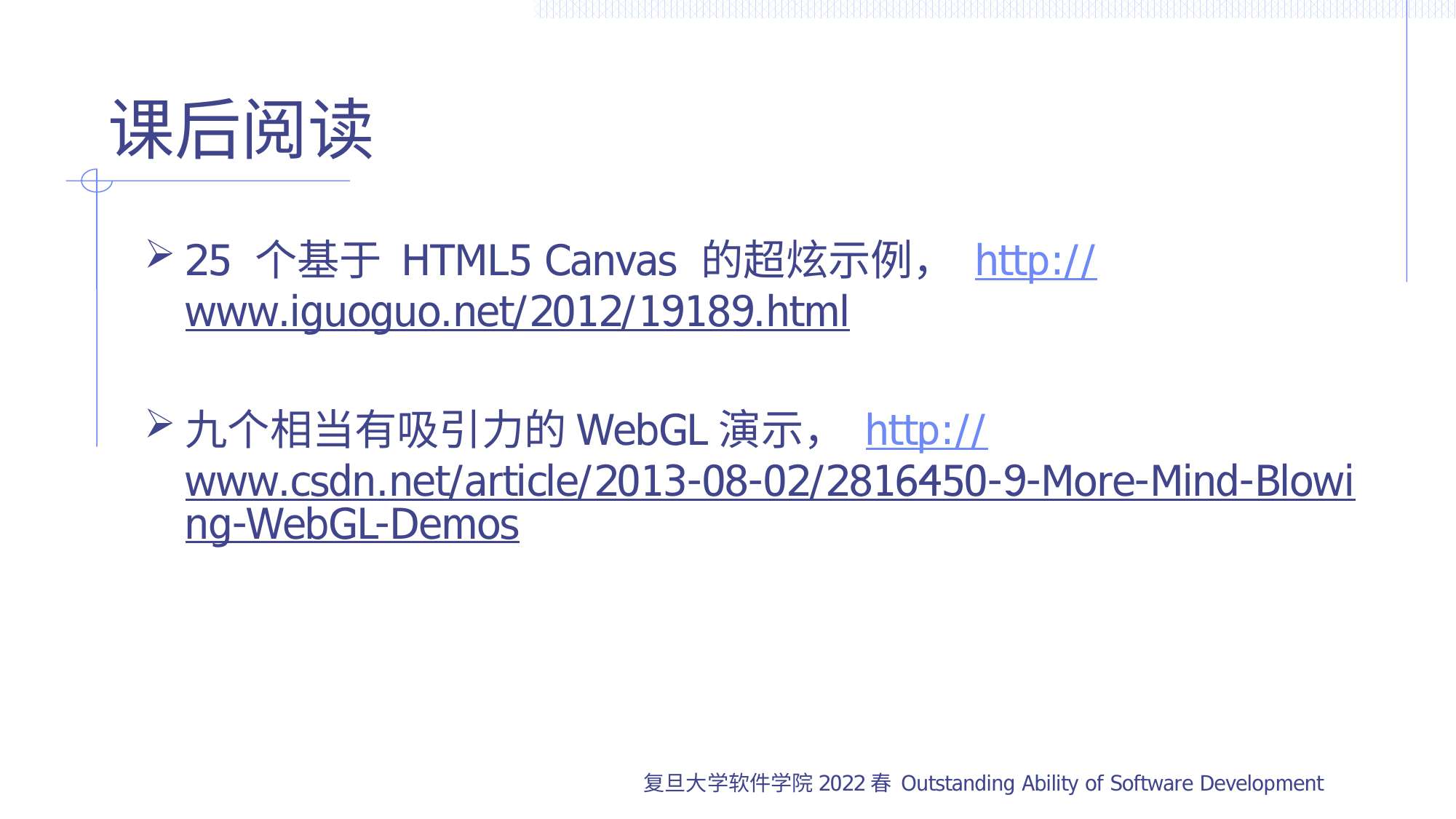

# 课后阅读
25 个基于 HTML5 Canvas 的超炫示例， http://www.iguoguo.net/2012/19189.html

九个相当有吸引力的WebGL演示， http://www.csdn.net/article/2013-08-02/2816450-9-More-Mind-Blowing-WebGL-Demos